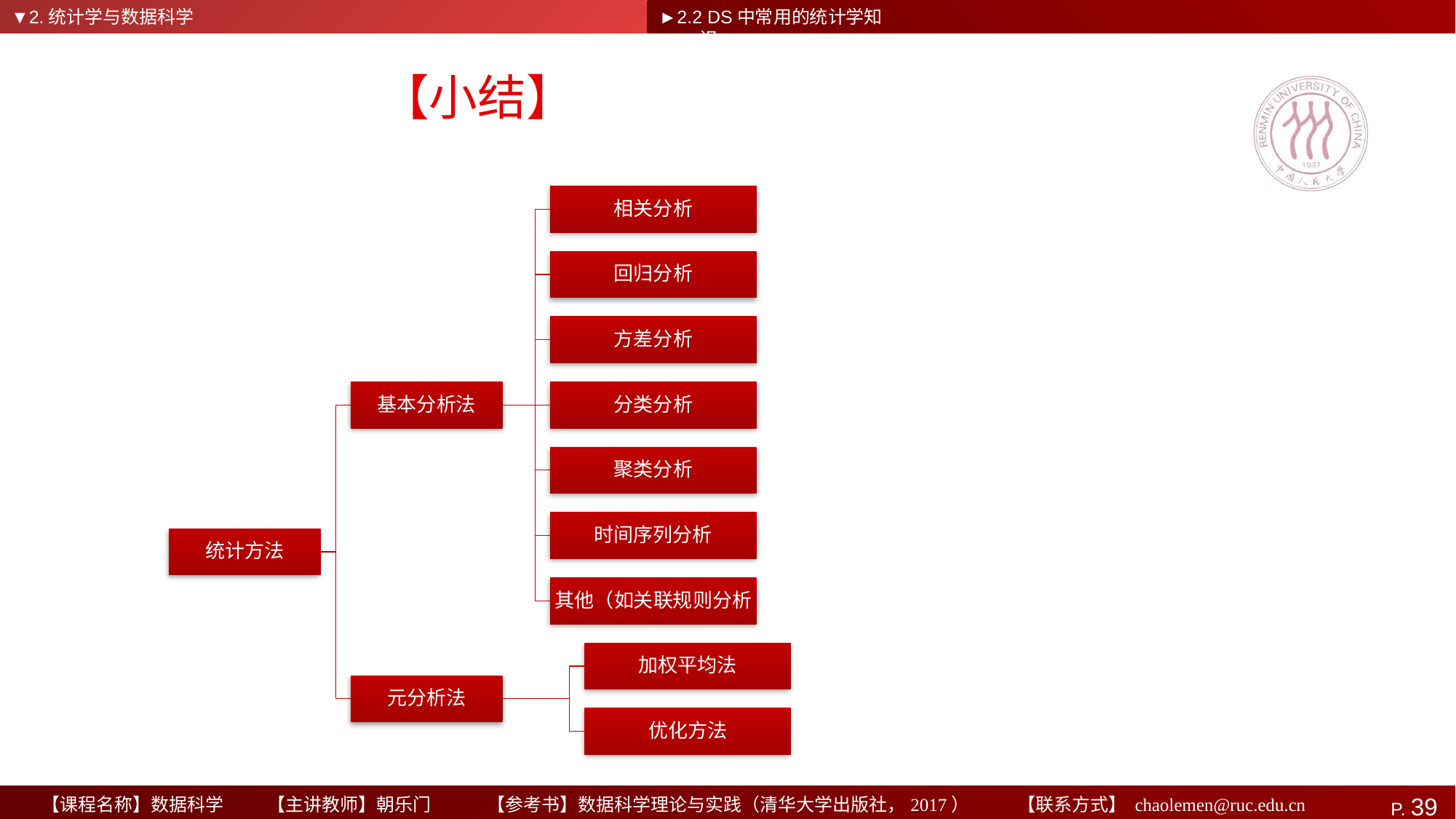

▼2.统计学与数据科学
►2.2 DS中常用的统计学知识
# 【小结】
统计方法
基本分析法
相关分析
回归分析
方差分析
分类分析
聚类分析
时间序列分析
其他（如关联规则分析
元分析法
加权平均法
优化方法